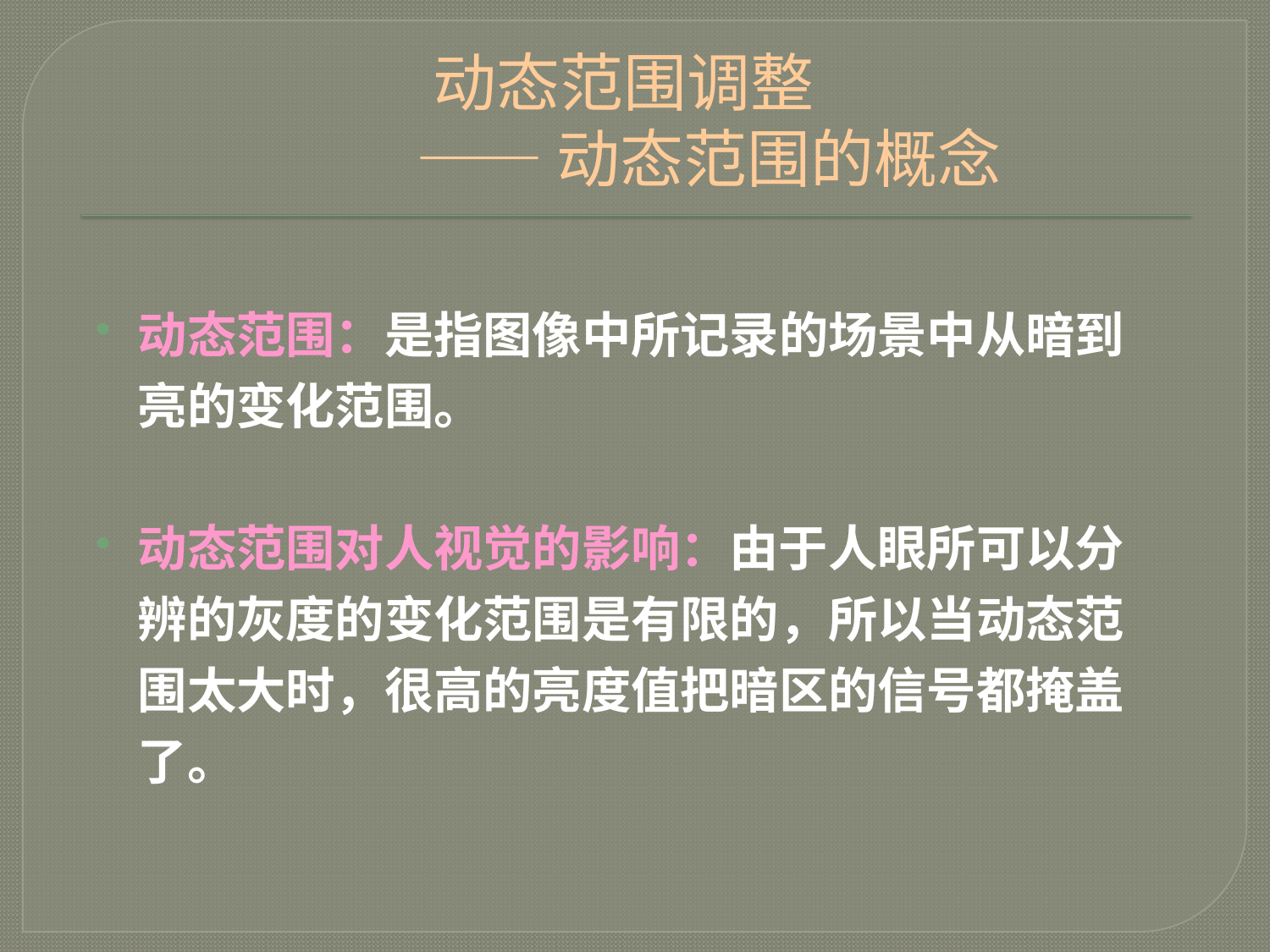

# 动态范围调整 —— 动态范围的概念
动态范围：是指图像中所记录的场景中从暗到亮的变化范围。

动态范围对人视觉的影响：由于人眼所可以分辨的灰度的变化范围是有限的，所以当动态范围太大时，很高的亮度值把暗区的信号都掩盖了。